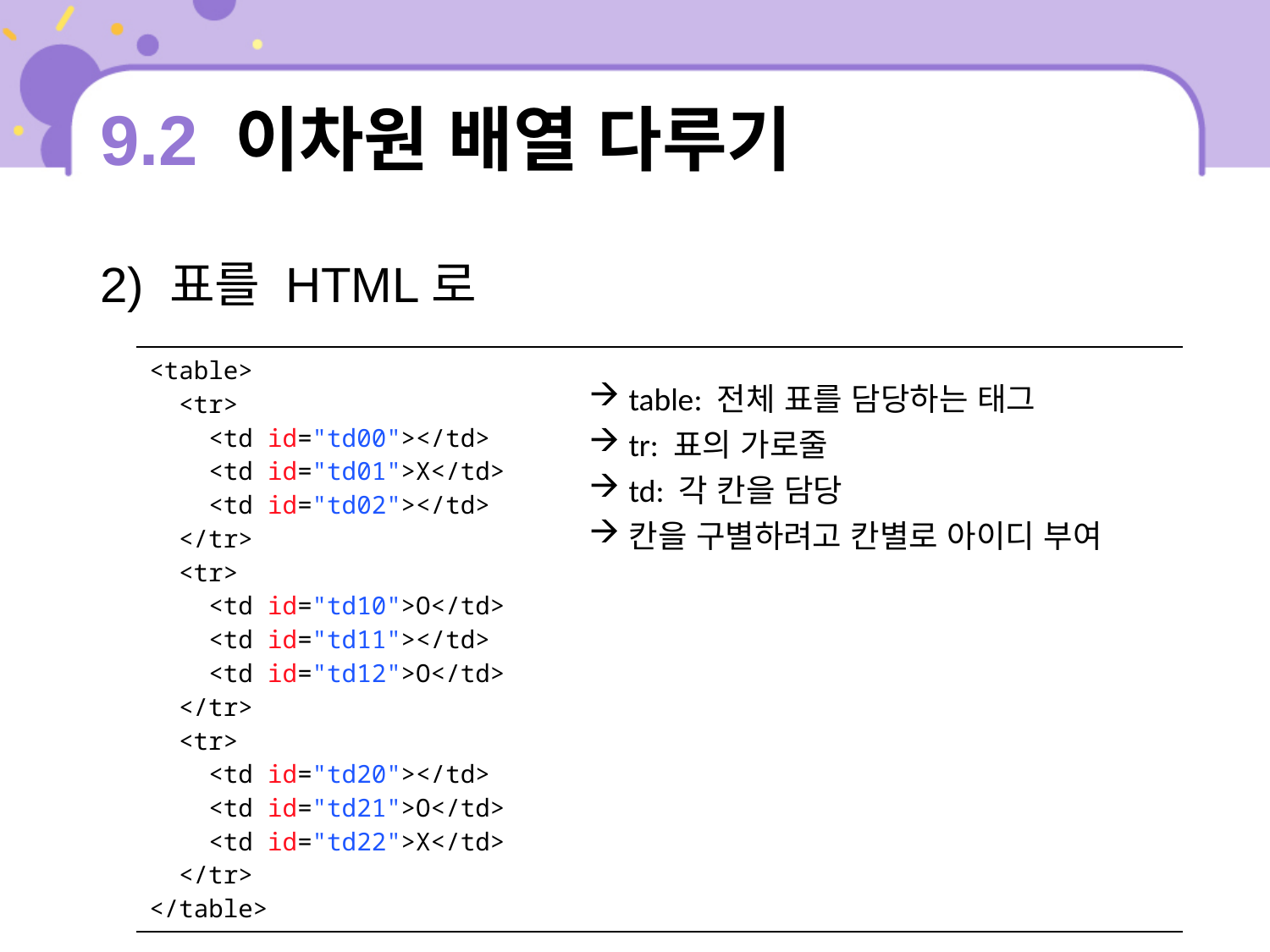

# 9.2 이차원 배열 다루기
2) 표를 HTML로
| <table> <tr> <td id="td00"></td> <td id="td01">X</td> <td id="td02"></td> </tr> <tr> <td id="td10">O</td> <td id="td11"></td> <td id="td12">O</td> </tr> <tr> <td id="td20"></td> <td id="td21">O</td> <td id="td22">X</td> </tr> </table> |
| --- |
table: 전체 표를 담당하는 태그
tr: 표의 가로줄
td: 각 칸을 담당
칸을 구별하려고 칸별로 아이디 부여